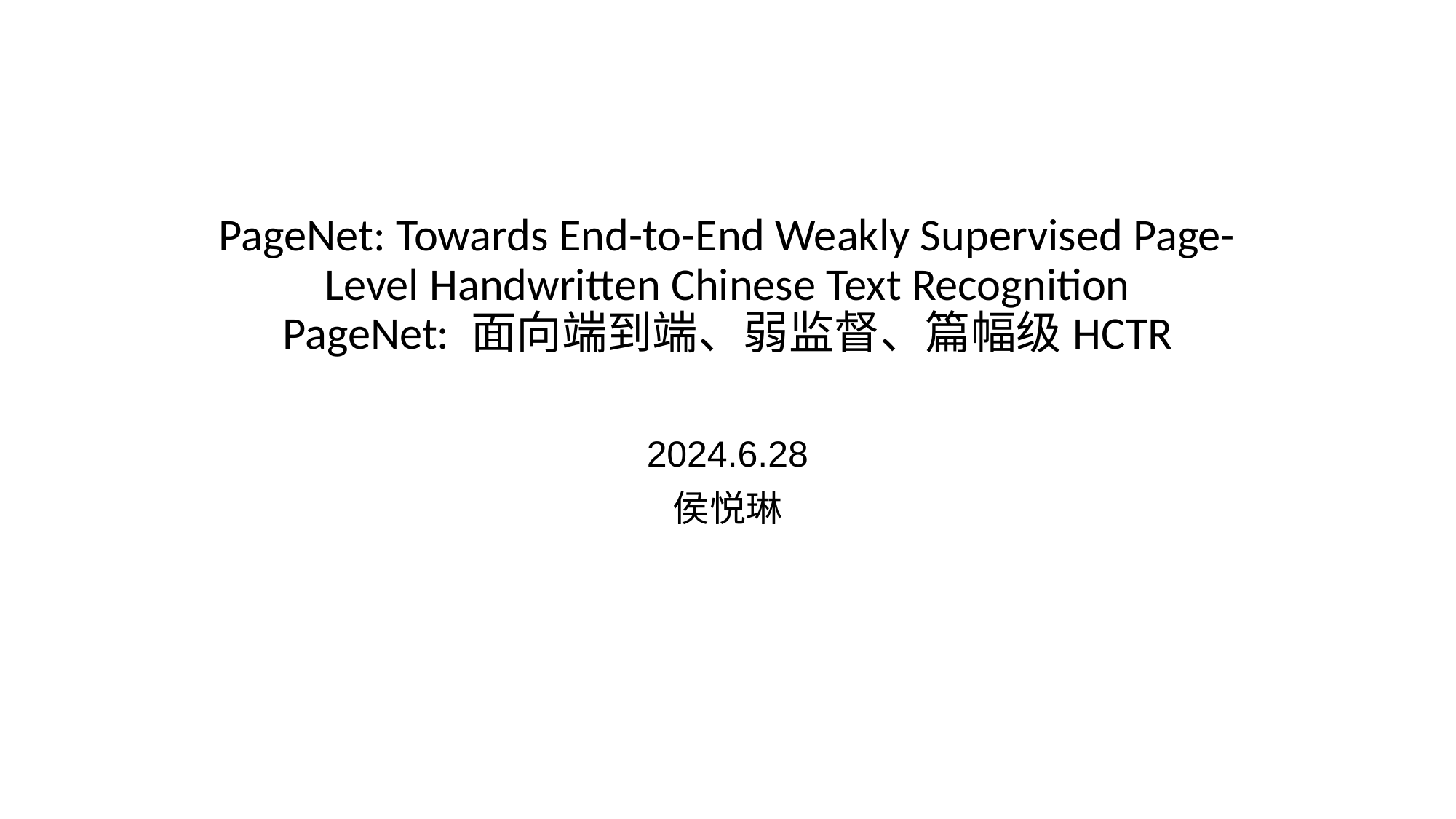

# PageNet: Towards End-to-End Weakly Supervised Page-Level Handwritten Chinese Text Recognition PageNet: 面向端到端、弱监督、篇幅级HCTR
2024.6.28
侯悦琳